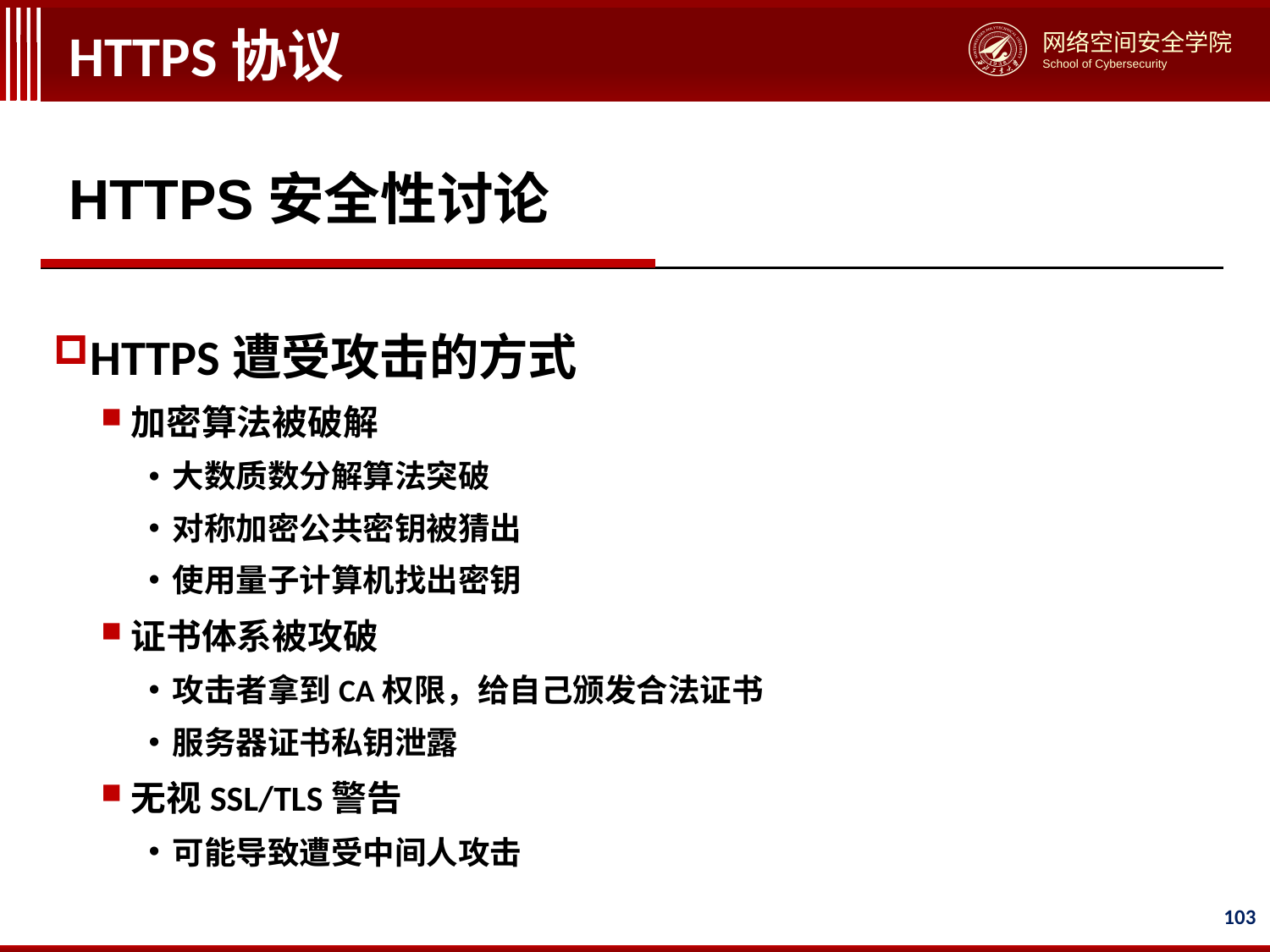

# HTTPS协议
HTTPS安全性讨论
HTTPS遭受攻击的方式
加密算法被破解
大数质数分解算法突破
对称加密公共密钥被猜出
使用量子计算机找出密钥
证书体系被攻破
攻击者拿到CA权限，给自己颁发合法证书
服务器证书私钥泄露
无视SSL/TLS警告
可能导致遭受中间人攻击